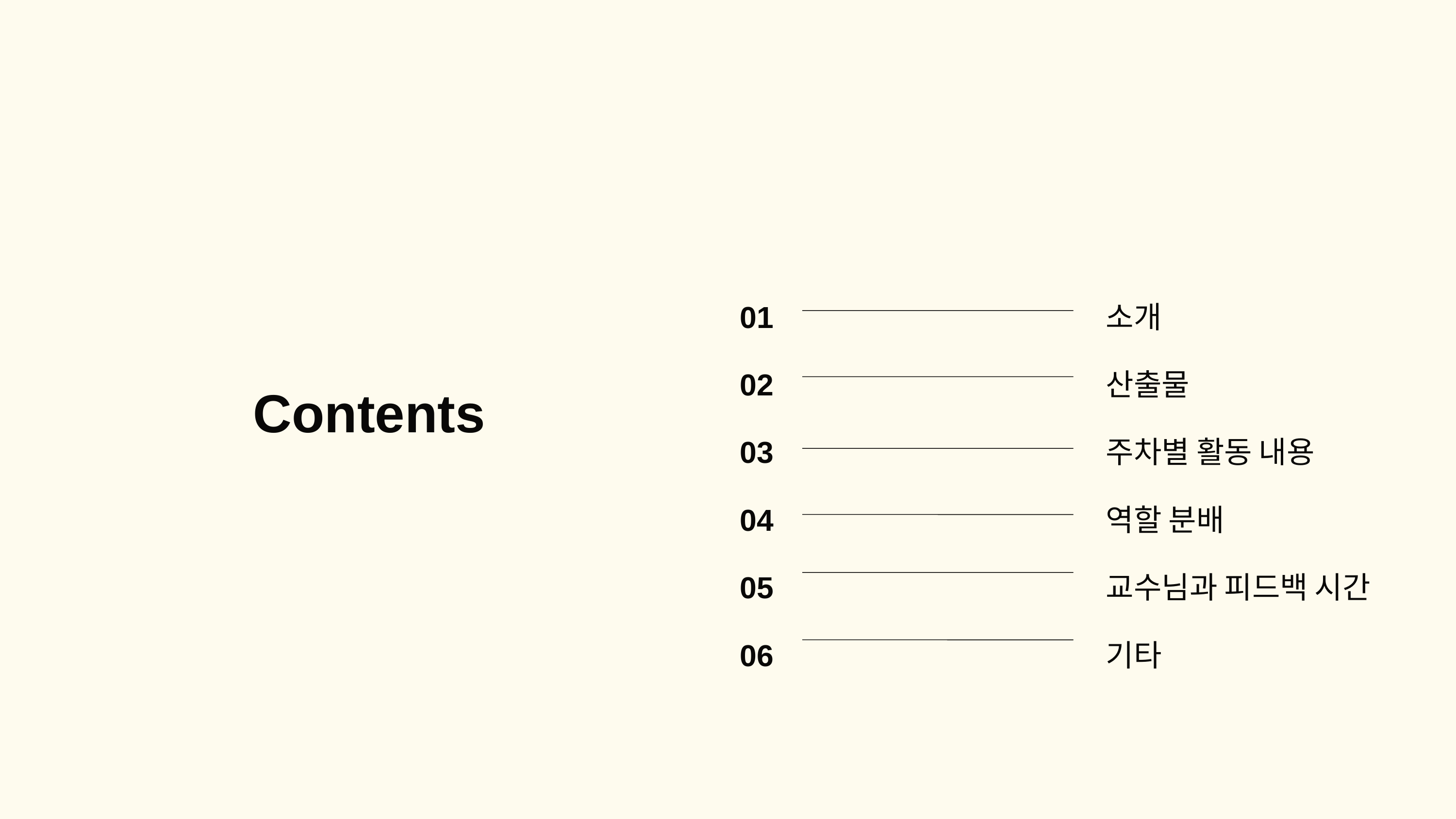

01
02
03
04
05
06
소개
산출물
주차별 활동 내용
역할 분배
교수님과 피드백 시간
기타

Contents